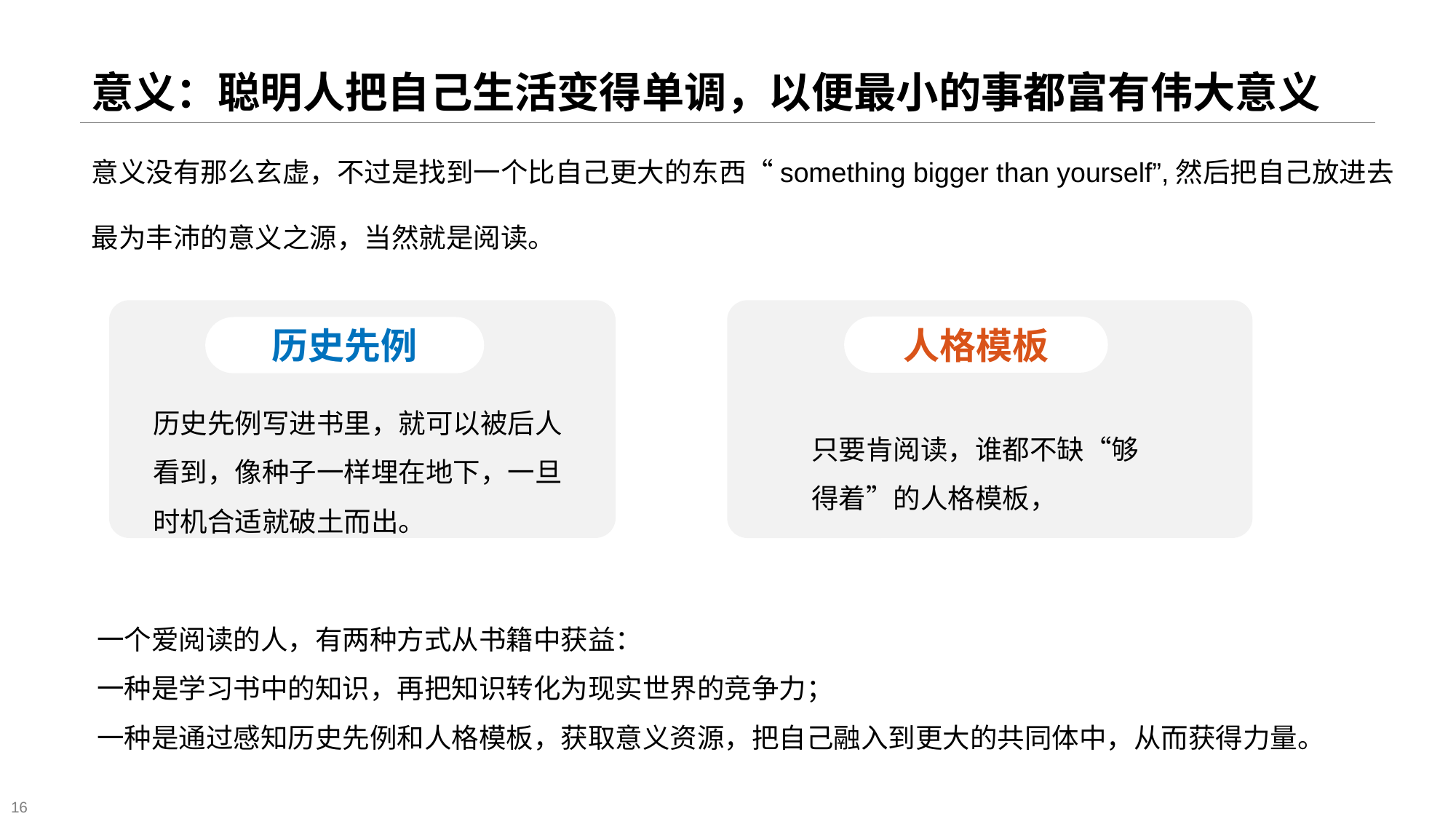

# 意义：聪明人把自己生活变得单调，以便最小的事都富有伟大意义
意义没有那么玄虚，不过是找到一个比自己更大的东西“something bigger than yourself”,然后把自己放进去

最为丰沛的意义之源，当然就是阅读。

人格模板

历史先例
历史先例写进书里，就可以被后人看到，像种子一样埋在地下，一旦时机合适就破土而出。
只要肯阅读，谁都不缺“够得着”的人格模板，
一个爱阅读的人，有两种方式从书籍中获益：
一种是学习书中的知识，再把知识转化为现实世界的竞争力；
一种是通过感知历史先例和人格模板，获取意义资源，把自己融入到更大的共同体中，从而获得力量。